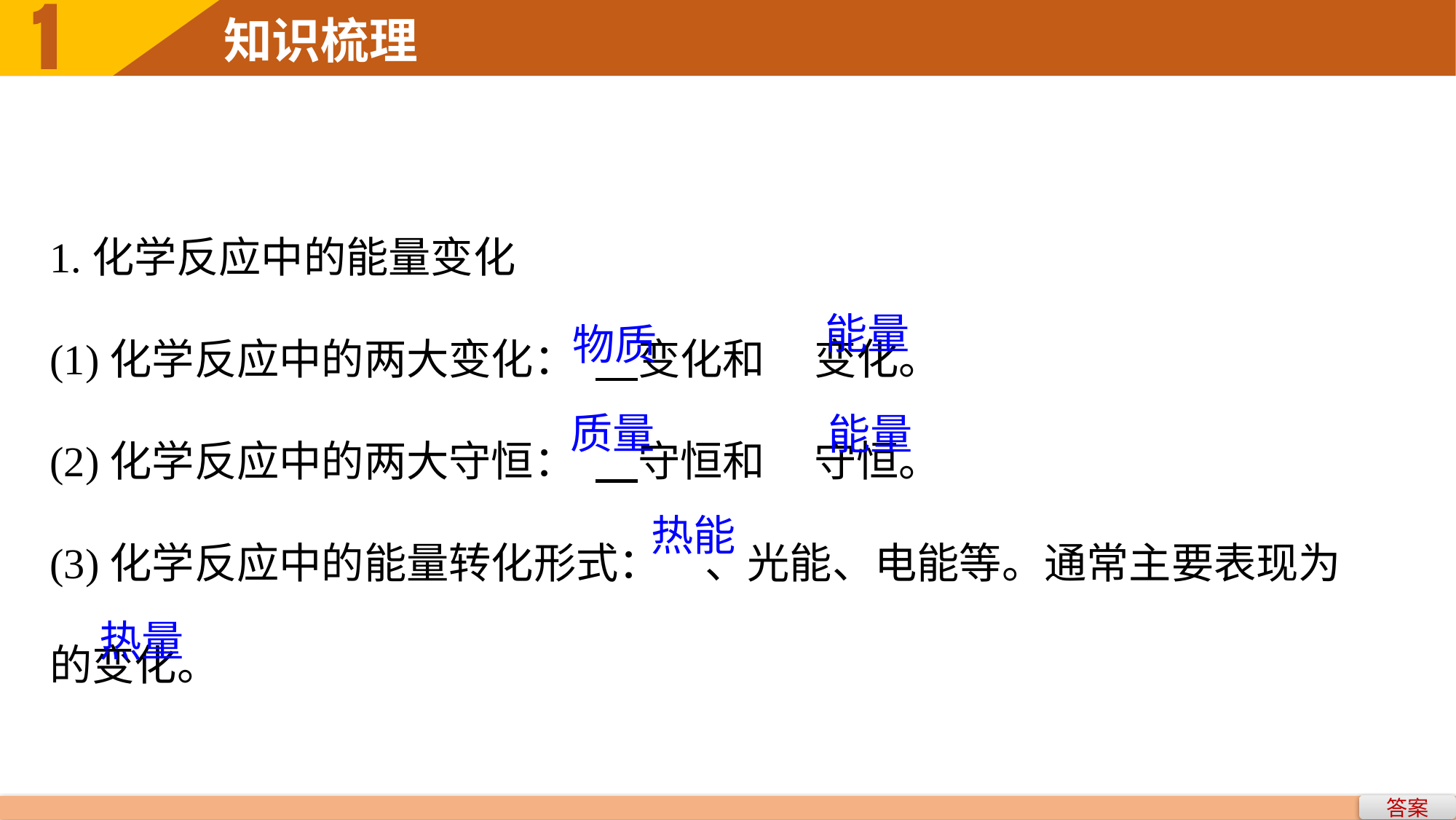

1

知识梳理
1.化学反应中的能量变化
(1)化学反应中的两大变化：	　变化和	变化。
(2)化学反应中的两大守恒：	　守恒和	守恒。
(3)化学反应中的能量转化形式：	、光能、电能等。通常主要表现为	的变化。
物质
能量
质量
能量
热能
热量
答案